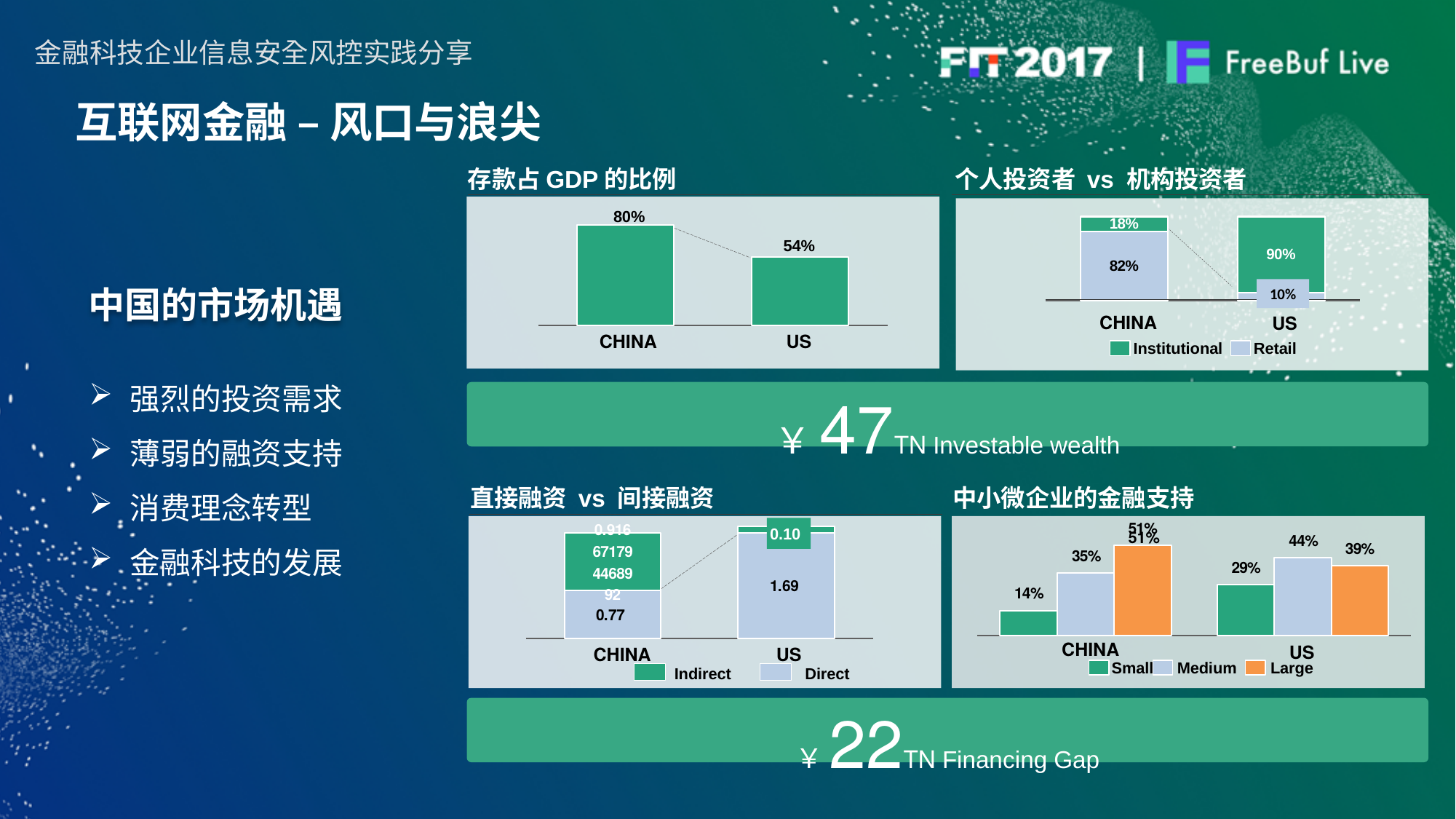

互联网金融 – 风口与浪尖
存款占GDP的比例
个人投资者 vs 机构投资者

### Chart

| Category |  |  |
|---|---|---|
|  | 82.00000000000931 | 18.00000000000205 |
|  | 10.00000000000114 | 90.00000000001023 |
10%
CHINA
US
80%

### Chart

| Category |  |
|---|---|
|  | 79.62277707922479 |
|  | 54.0000000000061 |
54%
CHINA
US
中国的市场机遇
Retail
Institutional

强烈的投资需求
薄弱的融资支持
消费理念转型
金融科技的发展
￥47TN Investable wealth
中小微企业的金融支持
直接融资 vs 间接融资

### Chart

| Category |  |  |  |
|---|---|---|---|
|  | 13.90000000000158 | 35.300000000004 | 50.80000000000578 |
|  | 28.80000000000328 | 44.000000000005 | 39.40000000000445 |
CHINA
US

### Chart

| Category |  |  |
|---|---|---|
|  | 0.768009113765015 | 0.916671794468992 |
|  | 1.689429411764898 | 0.104705882352953 |
0.10
CHINA
US

51%
Small
Medium
Large

Indirect

Direct
￥22TN Financing Gap